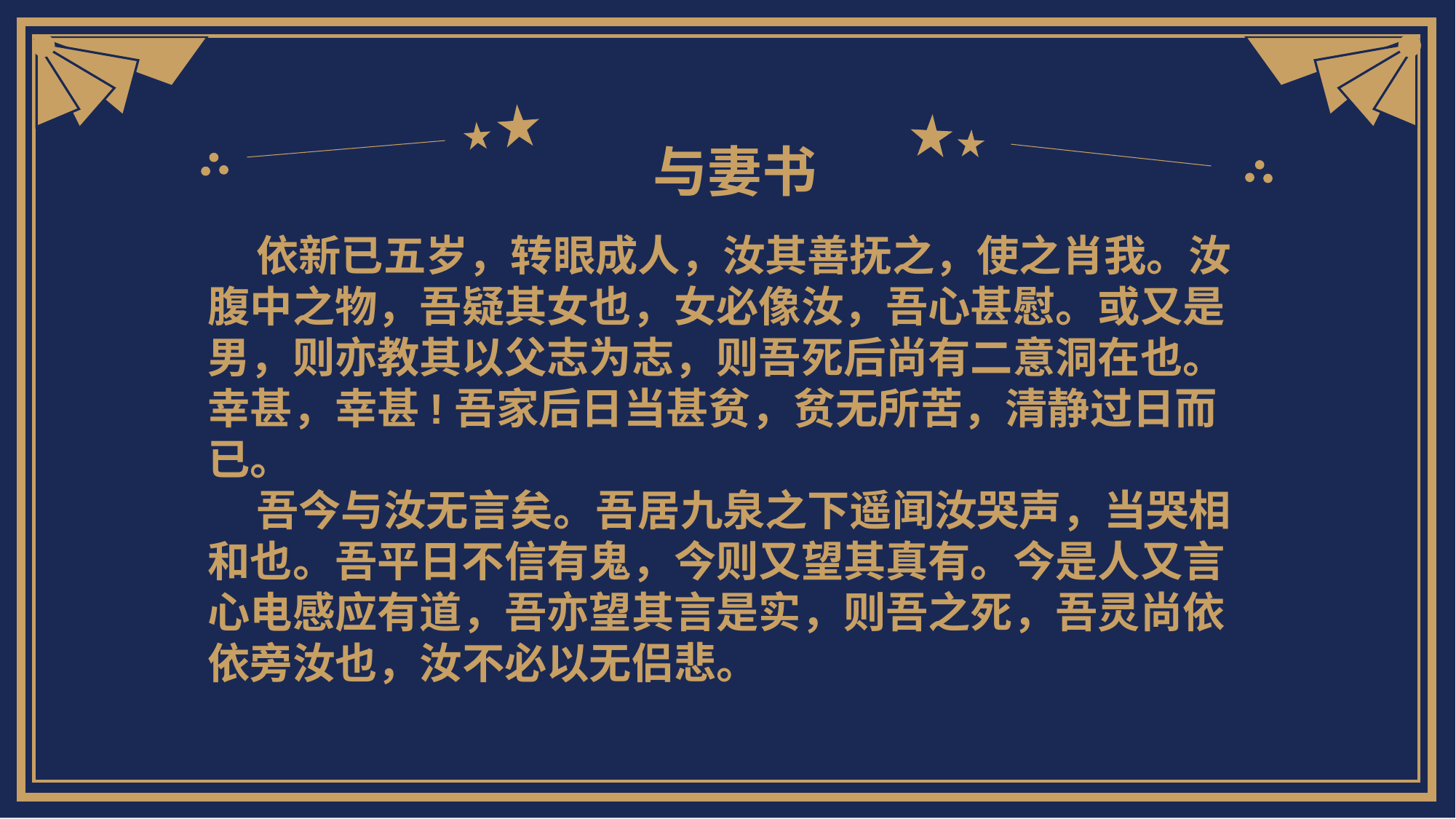

与妻书
    依新已五岁，转眼成人，汝其善抚之，使之肖我。汝腹中之物，吾疑其女也，女必像汝，吾心甚慰。或又是男，则亦教其以父志为志，则吾死后尚有二意洞在也。幸甚，幸甚!吾家后日当甚贫，贫无所苦，清静过日而已。
    吾今与汝无言矣。吾居九泉之下遥闻汝哭声，当哭相和也。吾平日不信有鬼，今则又望其真有。今是人又言心电感应有道，吾亦望其言是实，则吾之死，吾灵尚依依旁汝也，汝不必以无侣悲。